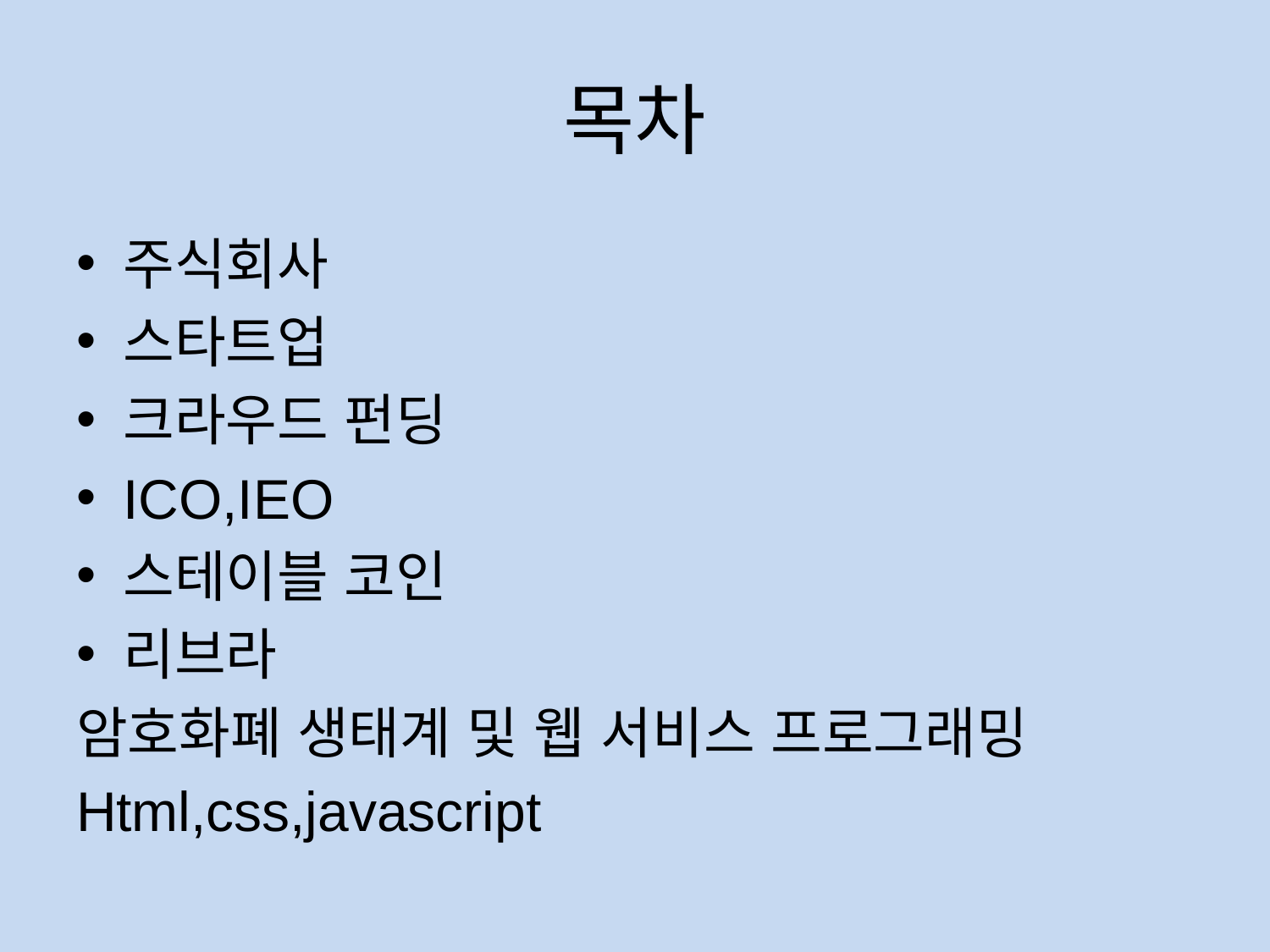

# 목차
주식회사
스타트업
크라우드 펀딩
ICO,IEO
스테이블 코인
리브라
암호화폐 생태계 및 웹 서비스 프로그래밍
Html,css,javascript